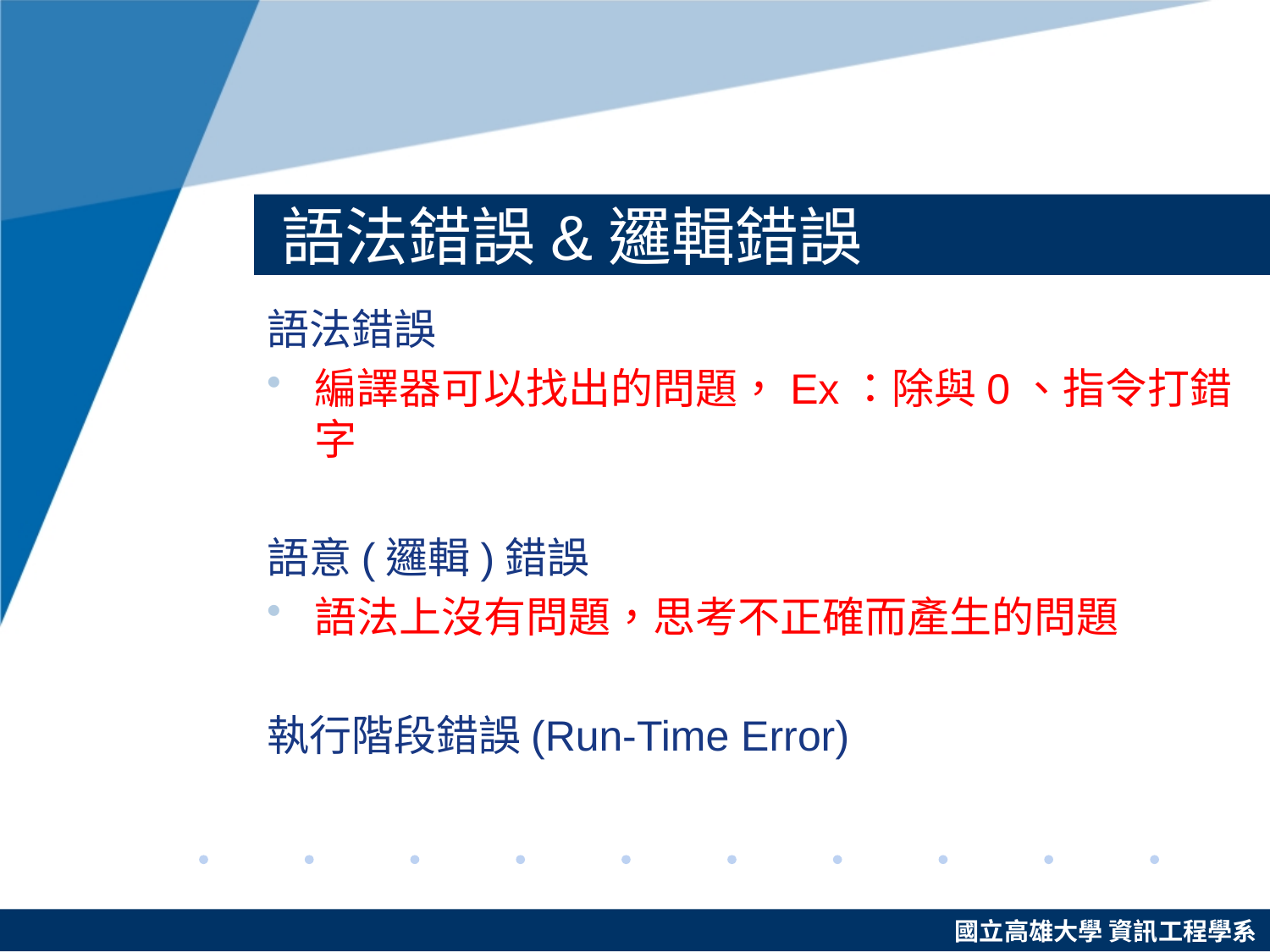

# 語法錯誤&邏輯錯誤
語法錯誤
編譯器可以找出的問題，Ex：除與0、指令打錯字

語意(邏輯)錯誤
語法上沒有問題，思考不正確而產生的問題

執行階段錯誤(Run-Time Error)